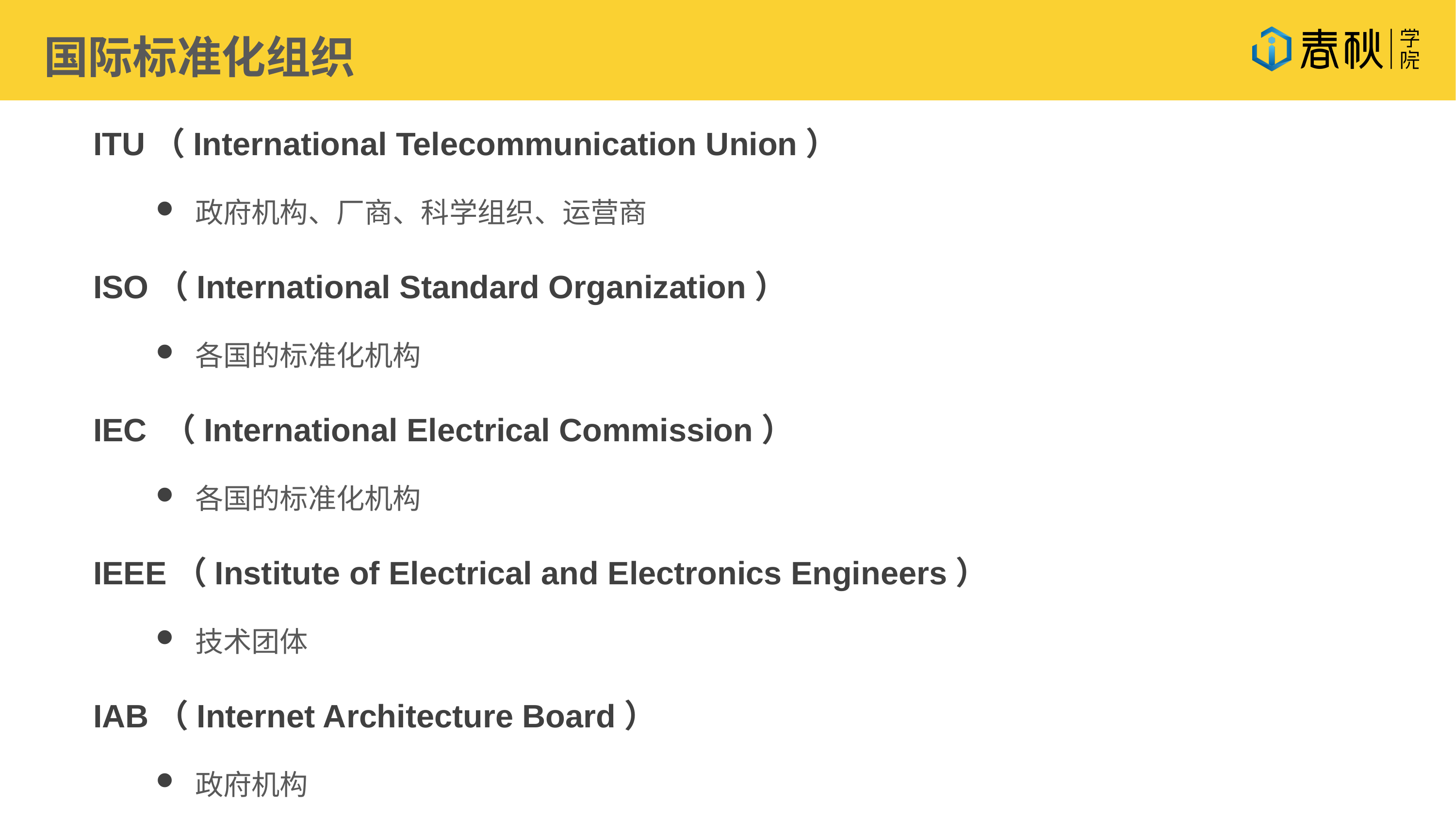

国际标准化组织
ITU（International Telecommunication Union）
政府机构、厂商、科学组织、运营商
ISO（International Standard Organization）
各国的标准化机构
IEC （International Electrical Commission）
各国的标准化机构
IEEE（Institute of Electrical and Electronics Engineers）
技术团体
IAB（Internet Architecture Board）
政府机构